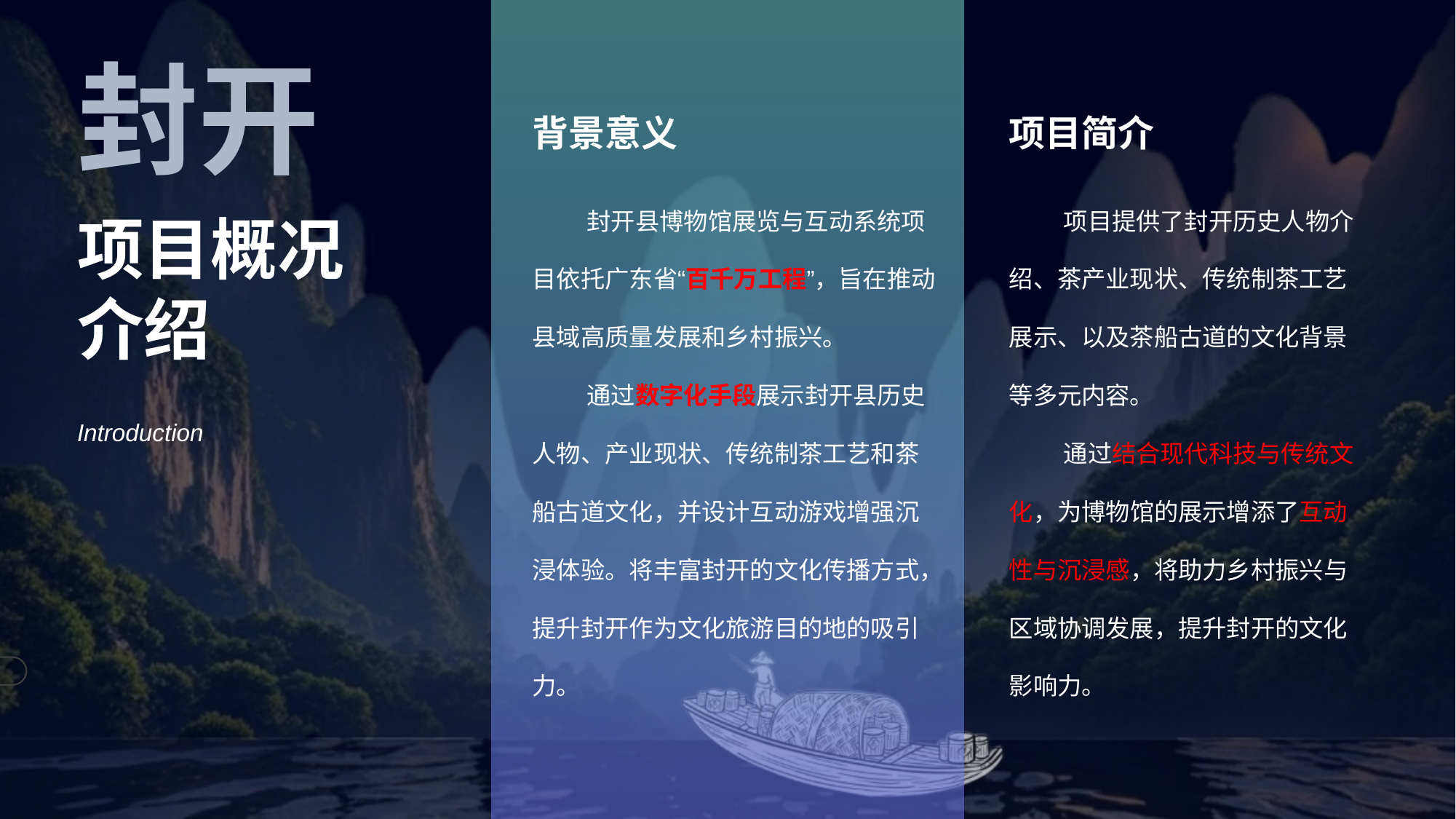

# 人力资源幻灯片 3

封开
背景意义
项目简介
项目提供了封开历史人物介绍、茶产业现状、传统制茶工艺展示、以及茶船古道的文化背景等多元内容。
通过结合现代科技与传统文化，为博物馆的展示增添了互动性与沉浸感，将助力乡村振兴与区域协调发展，提升封开的文化影响力。
封开县博物馆展览与互动系统项目依托广东省“百千万工程”，旨在推动县域高质量发展和乡村振兴。
通过数字化手段展示封开县历史人物、产业现状、传统制茶工艺和茶船古道文化，并设计互动游戏增强沉浸体验。将丰富封开的文化传播方式，提升封开作为文化旅游目的地的吸引力。
项目概况介绍
Introduction